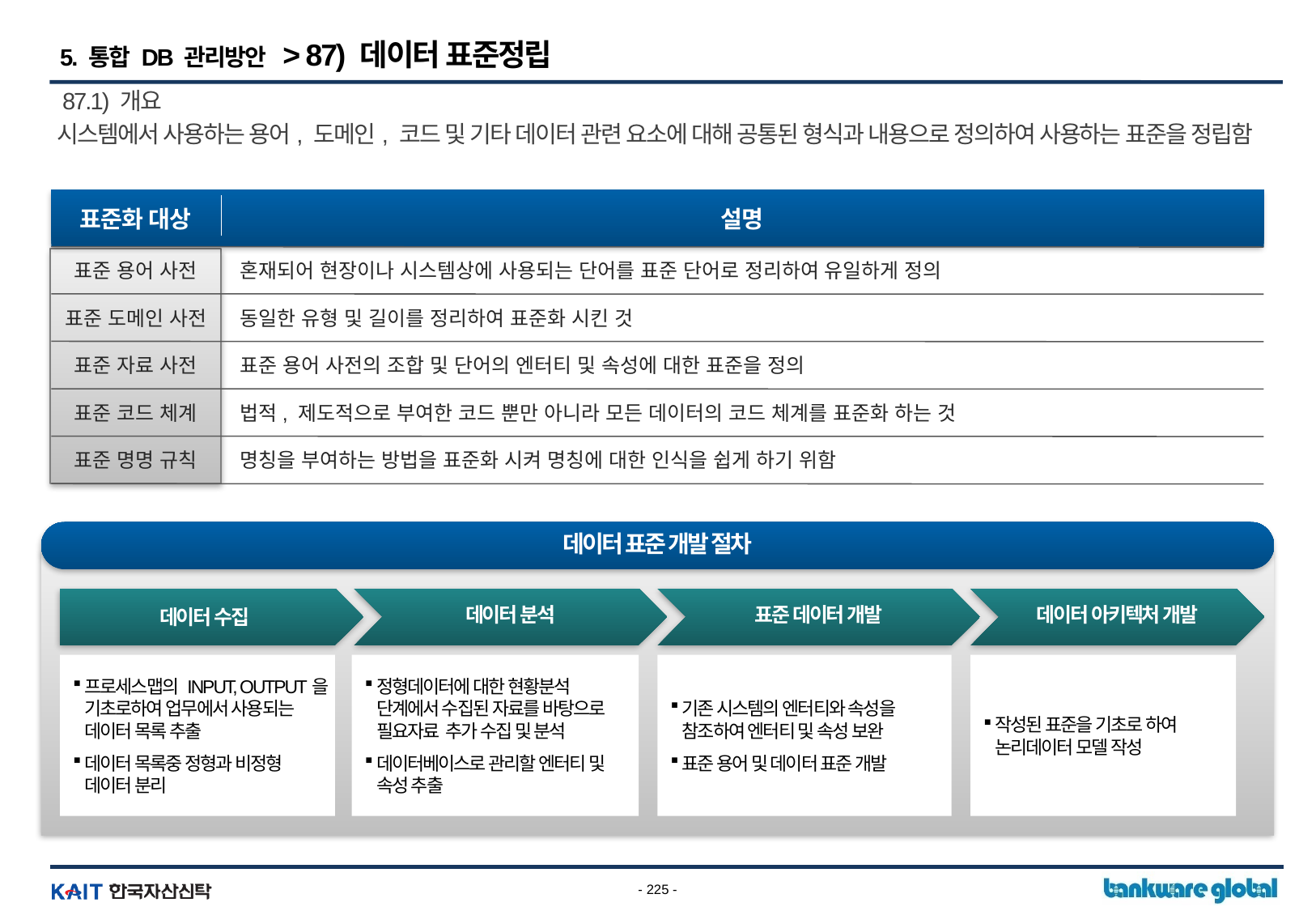

5. 통합 DB 관리방안 > 87) 데이터 표준정립
87.1) 개요
시스템에서 사용하는 용어, 도메인, 코드 및 기타 데이터 관련 요소에 대해 공통된 형식과 내용으로 정의하여 사용하는 표준을 정립함
표준화 대상

설명
표준 용어 사전
혼재되어 현장이나 시스템상에 사용되는 단어를 표준 단어로 정리하여 유일하게 정의

표준 도메인 사전
동일한 유형 및 길이를 정리하여 표준화 시킨 것
표준 자료 사전
표준 용어 사전의 조합 및 단어의 엔터티 및 속성에 대한 표준을 정의
표준 코드 체계
법적, 제도적으로 부여한 코드 뿐만 아니라 모든 데이터의 코드 체계를 표준화 하는 것
표준 명명 규칙
명칭을 부여하는 방법을 표준화 시켜 명칭에 대한 인식을 쉽게 하기 위함
데이터 표준 개발 절차

데이터 수집
데이터 분석
표준 데이터 개발
데이터 아키텍처 개발
프로세스맵의 INPUT, OUTPUT을
기초로하여 업무에서 사용되는 데이터 목록 추출
데이터 목록중 정형과 비정형    데이터 분리
정형데이터에 대한 현황분석
단계에서 수집된 자료를 바탕으로
필요자료  추가 수집 및 분석
데이터베이스로 관리할 엔터티 및
속성 추출
기존 시스템의 엔터티와 속성을
참조하여 엔터티 및 속성 보완
표준 용어 및 데이터 표준 개발
작성된 표준을 기초로 하여
논리데이터 모델 작성